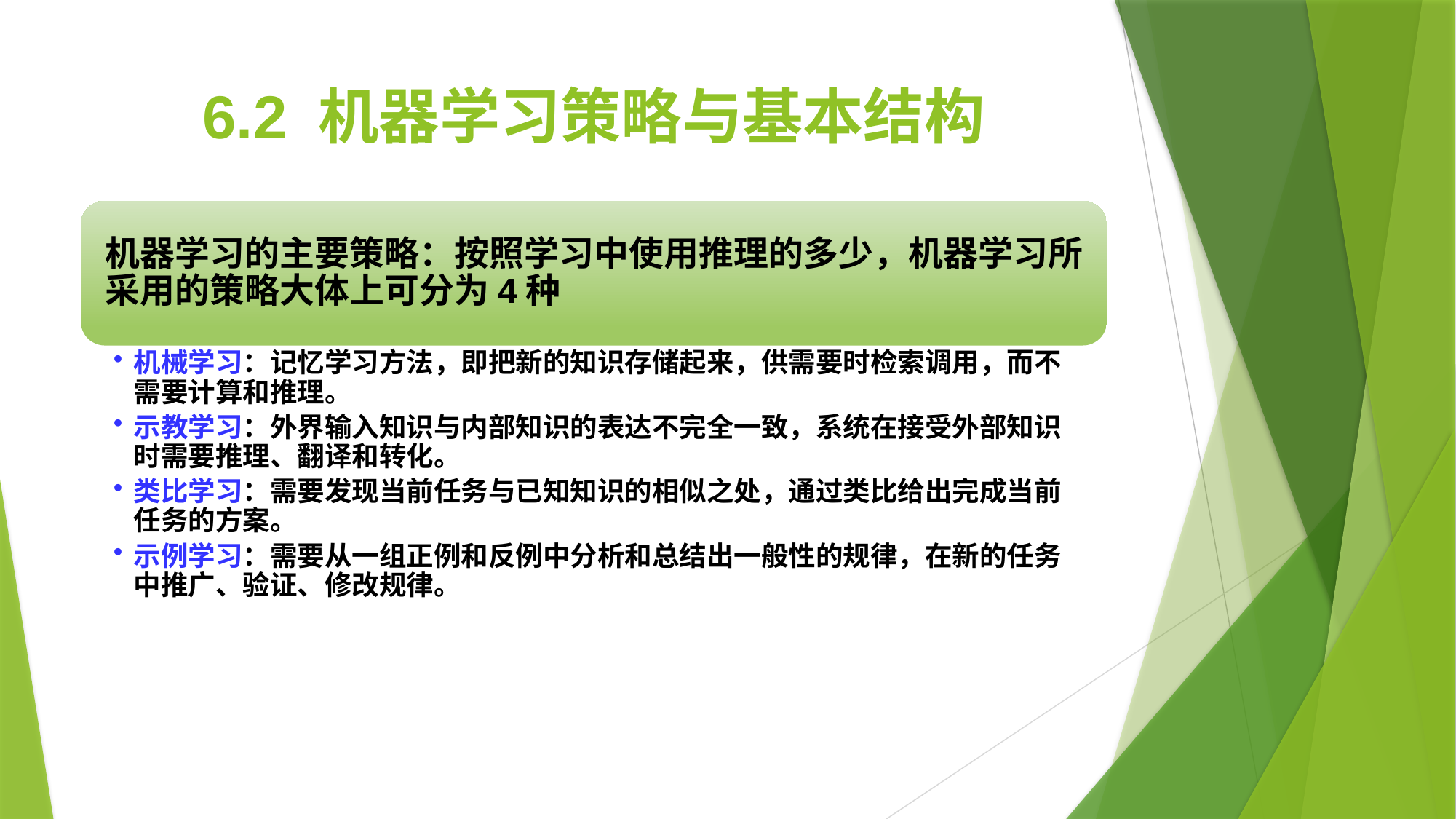

# 6.2 机器学习策略与基本结构
机器学习的主要策略：按照学习中使用推理的多少，机器学习所采用的策略大体上可分为4种
机械学习：记忆学习方法，即把新的知识存储起来，供需要时检索调用，而不需要计算和推理。
示教学习：外界输入知识与内部知识的表达不完全一致，系统在接受外部知识时需要推理、翻译和转化。
类比学习：需要发现当前任务与已知知识的相似之处，通过类比给出完成当前任务的方案。
示例学习：需要从一组正例和反例中分析和总结出一般性的规律，在新的任务中推广、验证、修改规律。